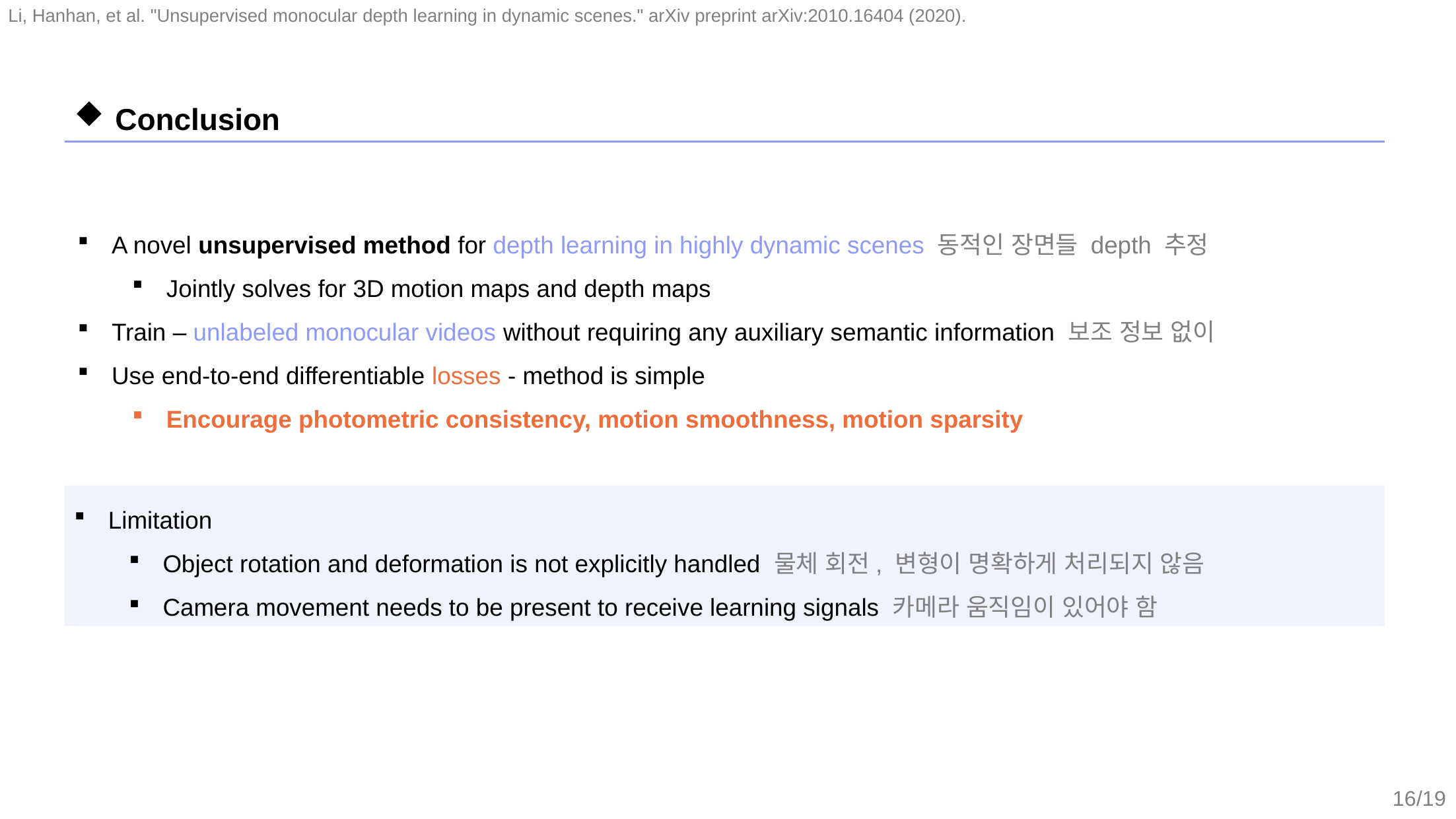

# Li, Hanhan, et al. "Unsupervised monocular depth learning in dynamic scenes." arXiv preprint arXiv:2010.16404 (2020).
Conclusion
A novel unsupervised method for depth learning in highly dynamic scenes 동적인 장면들 depth 추정
Jointly solves for 3D motion maps and depth maps
Train – unlabeled monocular videos without requiring any auxiliary semantic information 보조 정보 없이
Use end-to-end differentiable losses - method is simple
Encourage photometric consistency, motion smoothness, motion sparsity
Limitation
Object rotation and deformation is not explicitly handled 물체 회전, 변형이 명확하게 처리되지 않음
Camera movement needs to be present to receive learning signals 카메라 움직임이 있어야 함